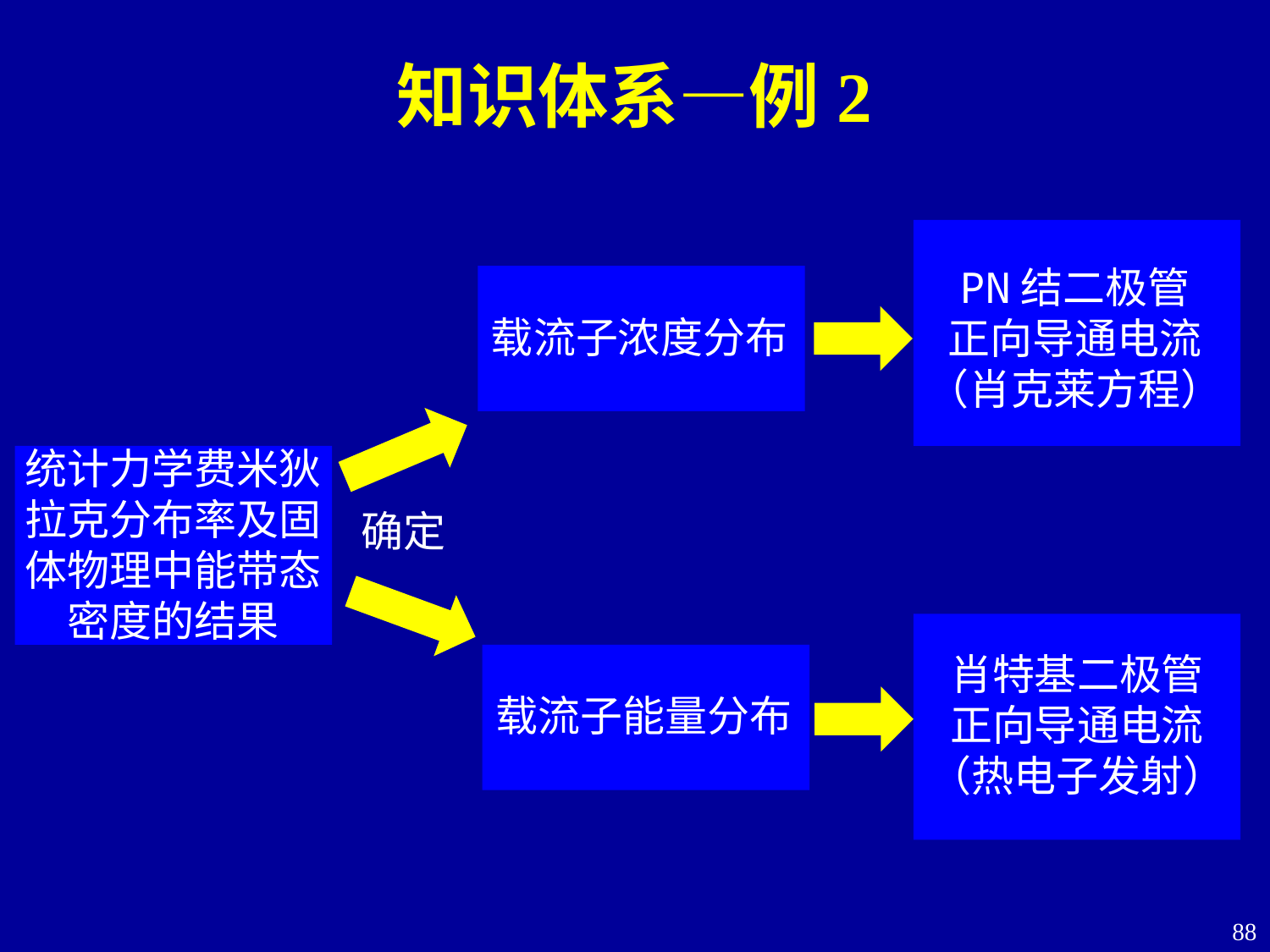

知识体系—例2

PN结二极管
正向导通电流
（肖克莱方程）

载流子浓度分布

统计力学费米狄拉克分布率及固体物理中能带态密度的结果

确定

肖特基二极管
正向导通电流
（热电子发射）

载流子能量分布

88